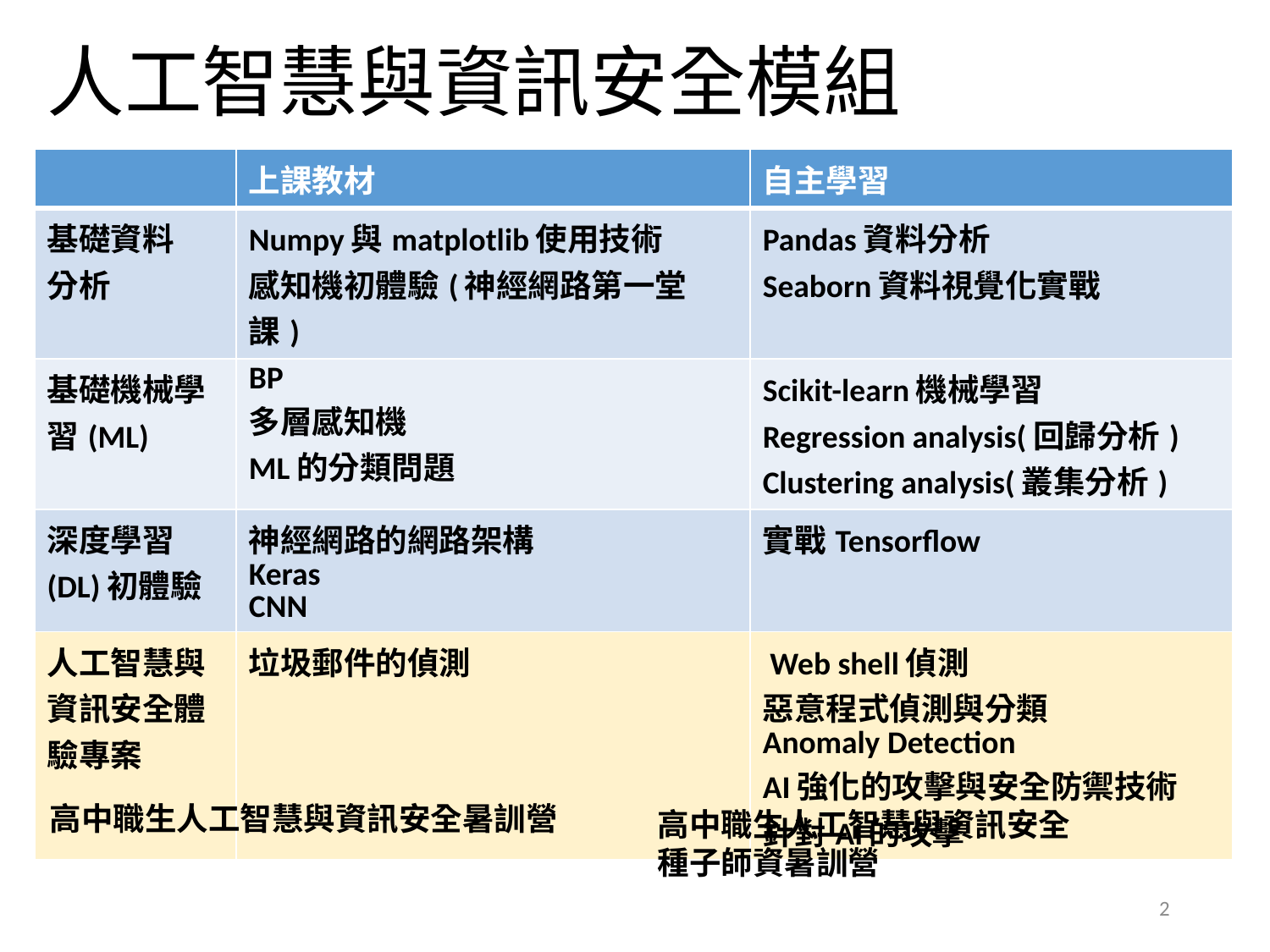

# 人工智慧與資訊安全模組
|  | 上課教材 | 自主學習 |
| --- | --- | --- |
| 基礎資料 分析 | Numpy與matplotlib使用技術 感知機初體驗(神經網路第一堂課) | Pandas資料分析 Seaborn資料視覺化實戰 |
| 基礎機械學習(ML) | BP 多層感知機 ML的分類問題 | Scikit-learn機械學習 Regression analysis(回歸分析) Clustering analysis(叢集分析) |
| 深度學習(DL)初體驗 | 神經網路的網路架構 Keras CNN | 實戰Tensorflow |
| 人工智慧與資訊安全體驗專案 | 垃圾郵件的偵測 | Web shell偵測 惡意程式偵測與分類 Anomaly Detection AI強化的攻擊與安全防禦技術 針對AI的攻擊 |
高中職生人工智慧與資訊安全暑訓營
高中職生人工智慧與資訊安全
種子師資暑訓營
2